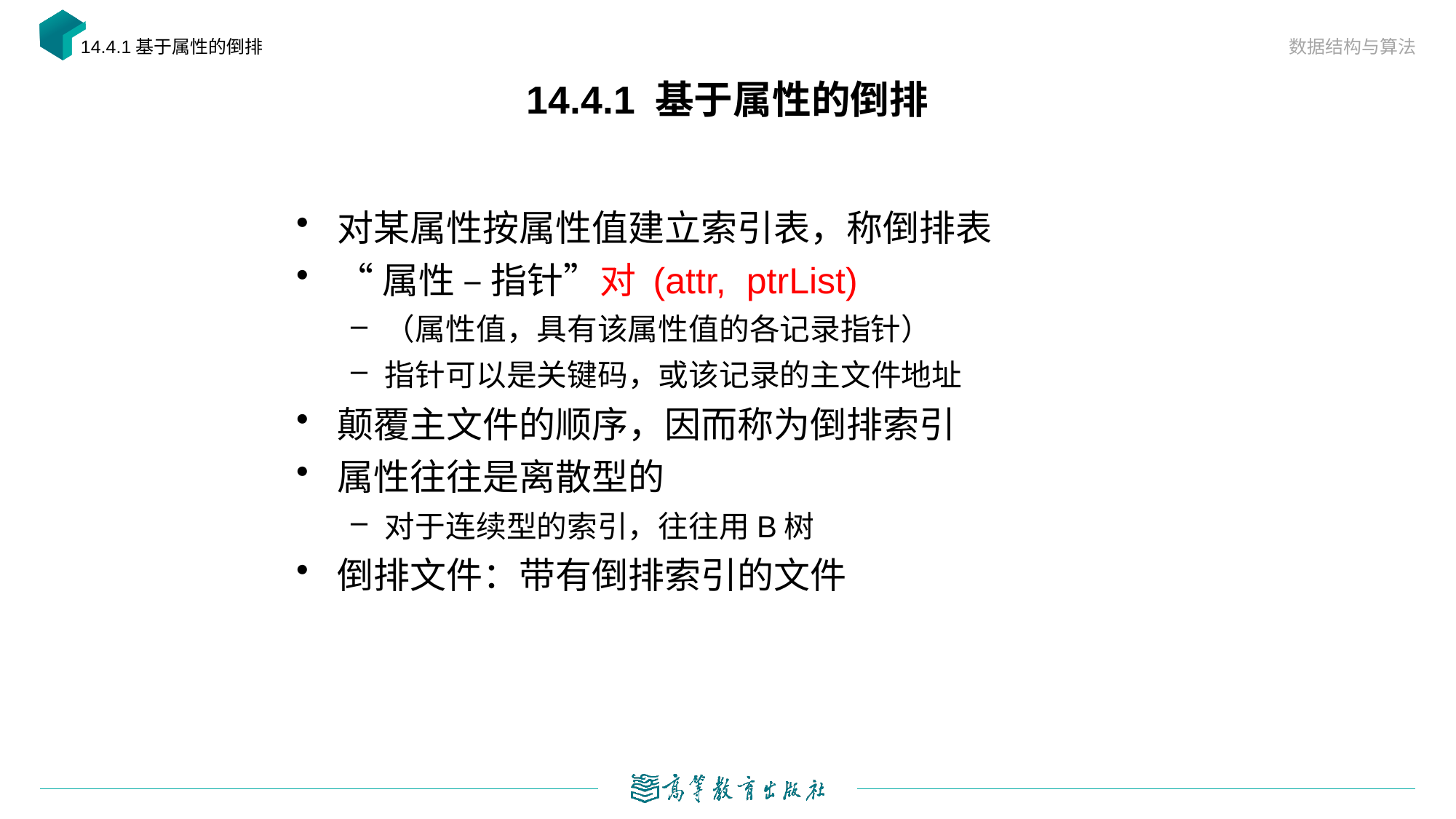

数据结构与算法
14.4.1基于属性的倒排
# 14.4.1 基于属性的倒排
对某属性按属性值建立索引表，称倒排表
“属性 – 指针”对 (attr,  ptrList)
（属性值，具有该属性值的各记录指针）
指针可以是关键码，或该记录的主文件地址
颠覆主文件的顺序，因而称为倒排索引
属性往往是离散型的
对于连续型的索引，往往用B树
倒排文件：带有倒排索引的文件